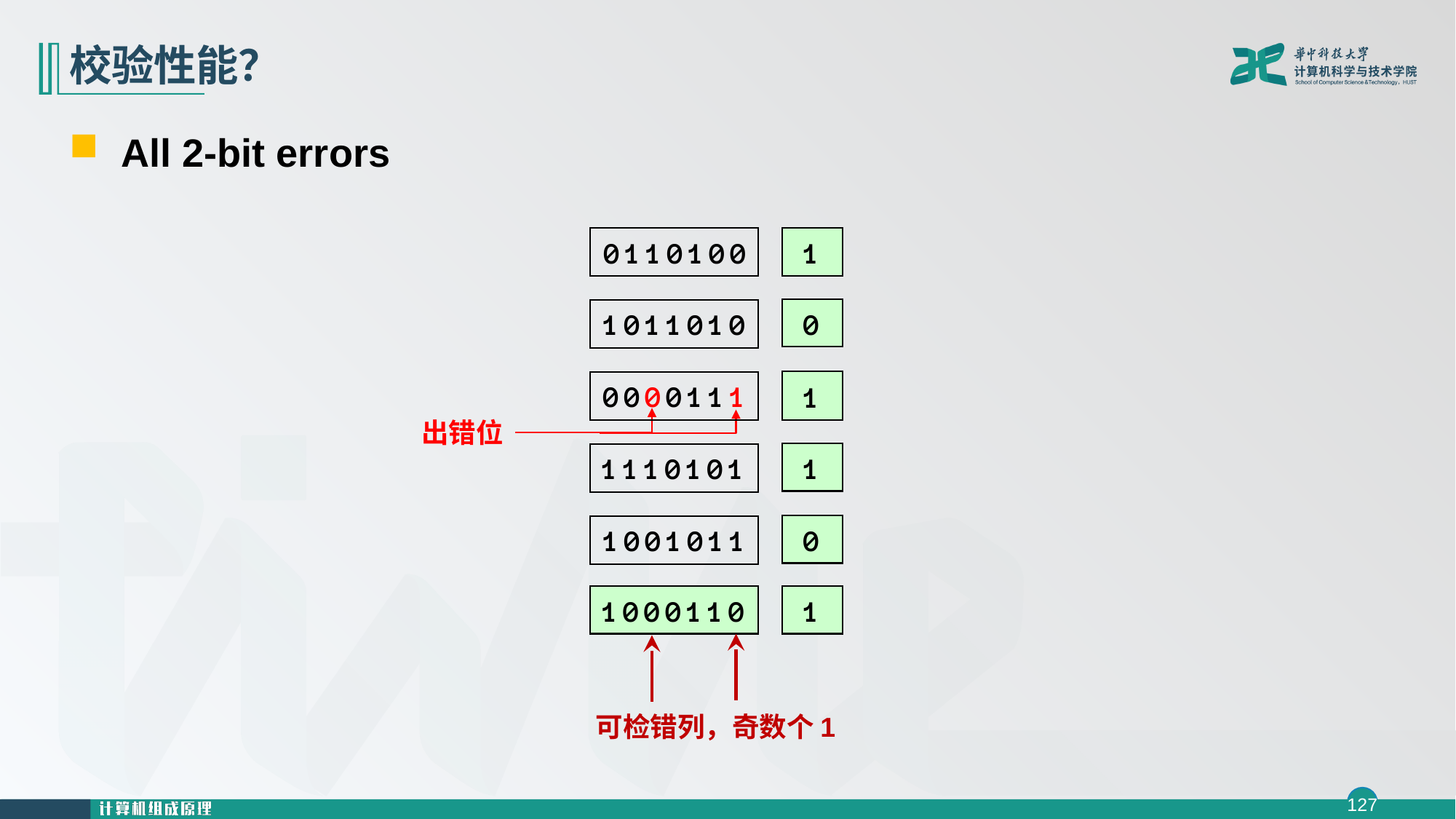

# 校验性能？
 All 2-bit errors

1

0110100
1011010
0

0000111
1

1
1110101

0
1001011

1000110
1

出错位
可检错列，奇数个1